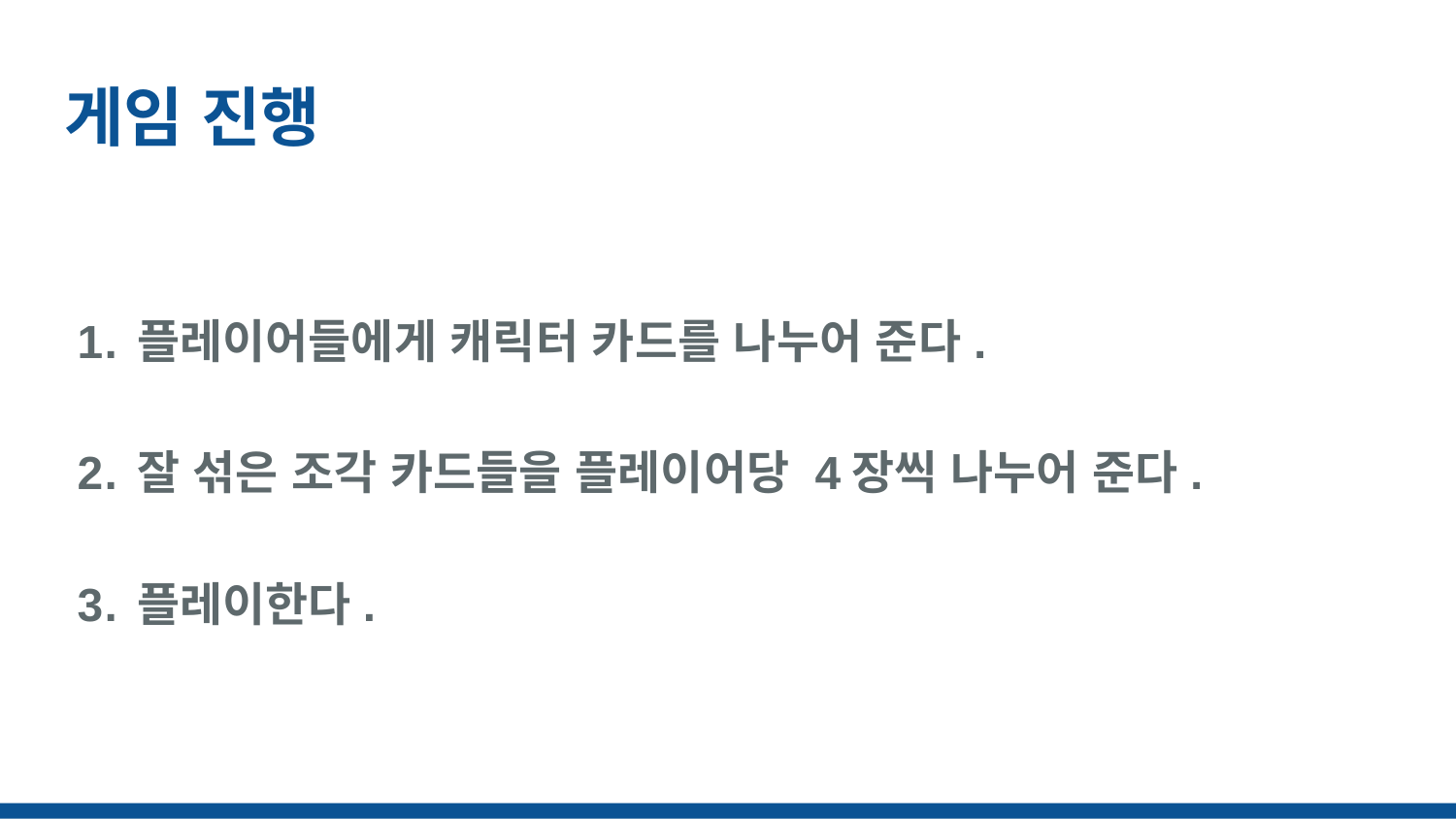

# 게임 진행
플레이어들에게 캐릭터 카드를 나누어 준다.

잘 섞은 조각 카드들을 플레이어당 4장씩 나누어 준다.

플레이한다.